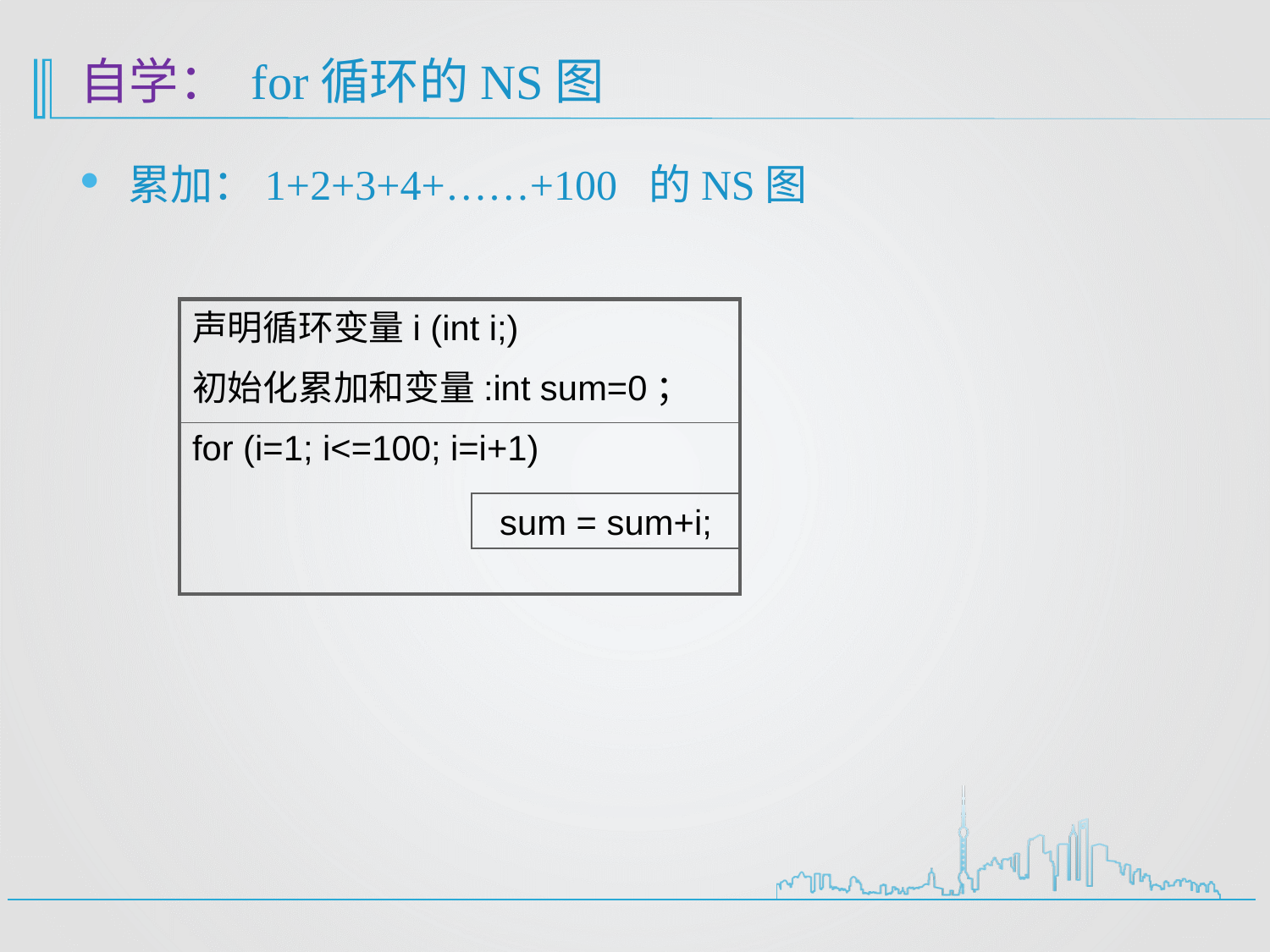

# 自学： for循环的NS图
累加：1+2+3+4+……+100  的NS图

声明循环变量i (int i;)
初始化累加和变量:int sum=0；
for (i=1; i<=100; i=i+1)

sum = sum+i;